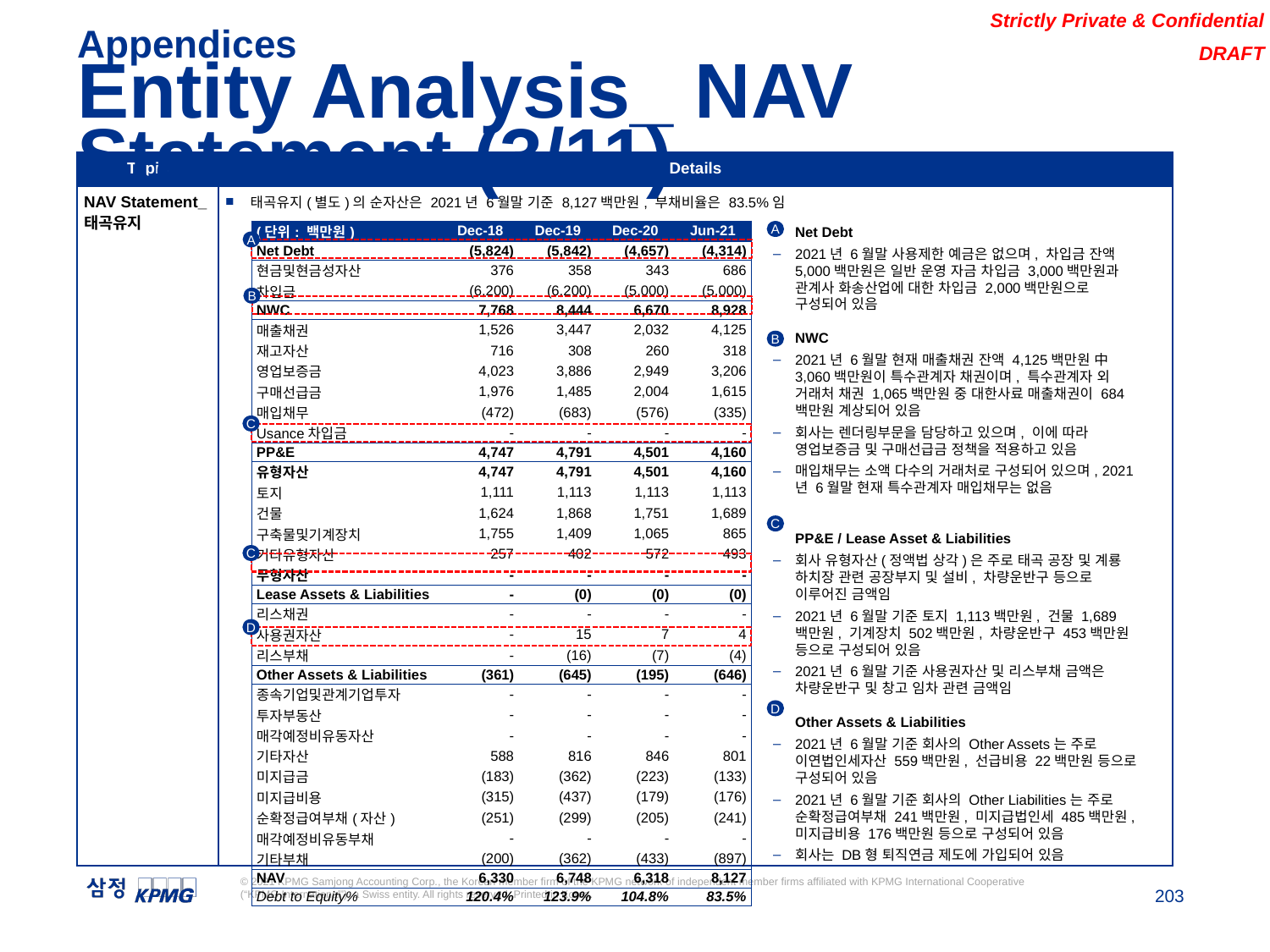

Appendices
Entity Analysis_ NAV Statement (3/11)
| Topic | Details |
| --- | --- |
| NAV Statement\_ 태곡유지 | 태곡유지(별도)의 순자산은 2021년 6월말 기준 8,127백만원, 부채비율은 83.5%임 |
Net Debt
2021년 6월말 사용제한 예금은 없으며, 차입금 잔액 5,000백만원은 일반 운영 자금 차입금 3,000백만원과 관계사 화송산업에 대한 차입금 2,000백만원으로 구성되어 있음

NWC
2021년 6월말 현재 매출채권 잔액 4,125백만원 中 3,060백만원이 특수관계자 채권이며, 특수관계자 외 거래처 채권 1,065백만원 중 대한사료 매출채권이 684백만원 계상되어 있음
회사는 렌더링부문을 담당하고 있으며, 이에 따라 영업보증금 및 구매선급금 정책을 적용하고 있음
매입채무는 소액 다수의 거래처로 구성되어 있으며, 2021년 6월말 현재 특수관계자 매입채무는 없음

PP&E / Lease Asset & Liabilities
회사 유형자산(정액법 상각)은 주로 태곡 공장 및 계룡 하치장 관련 공장부지 및 설비, 차량운반구 등으로 이루어진 금액임
2021년 6월말 기준 토지 1,113백만원, 건물 1,689백만원, 기계장치 502백만원, 차량운반구 453백만원 등으로 구성되어 있음
2021년 6월말 기준 사용권자산 및 리스부채 금액은 차량운반구 및 창고 임차 관련 금액임

Other Assets & Liabilities
2021년 6월말 기준 회사의 Other Assets는 주로 이연법인세자산 559백만원, 선급비용 22백만원 등으로 구성되어 있음
2021년 6월말 기준 회사의 Other Liabilities는 주로 순확정급여부채 241백만원, 미지급법인세 485백만원, 미지급비용 176백만원 등으로 구성되어 있음
회사는 DB형 퇴직연금 제도에 가입되어 있음

| (단위: 백만원) | Dec-18 | Dec-19 | Dec-20 | Jun-21 |
| --- | --- | --- | --- | --- |
| Net Debt | (5,824) | (5,842) | (4,657) | (4,314) |
| 현금및현금성자산 | 376 | 358 | 343 | 686 |
| 차입금 | (6,200) | (6,200) | (5,000) | (5,000) |
| NWC | 7,768 | 8,444 | 6,670 | 8,928 |
| 매출채권 | 1,526 | 3,447 | 2,032 | 4,125 |
| 재고자산 | 716 | 308 | 260 | 318 |
| 영업보증금 | 4,023 | 3,886 | 2,949 | 3,206 |
| 구매선급금 | 1,976 | 1,485 | 2,004 | 1,615 |
| 매입채무 | (472) | (683) | (576) | (335) |
| Usance차입금 | - | - | - | - |
| PP&E | 4,747 | 4,791 | 4,501 | 4,160 |
| 유형자산 | 4,747 | 4,791 | 4,501 | 4,160 |
| 토지 | 1,111 | 1,113 | 1,113 | 1,113 |
| 건물 | 1,624 | 1,868 | 1,751 | 1,689 |
| 구축물및기계장치 | 1,755 | 1,409 | 1,065 | 865 |
| 기타유형자산 | 257 | 402 | 572 | 493 |
| 무형자산 | - | - | - | - |
| Lease Assets & Liabilities | - | (0) | (0) | (0) |
| 리스채권 | - | - | - | - |
| 사용권자산 | - | 15 | 7 | 4 |
| 리스부채 | - | (16) | (7) | (4) |
| Other Assets & Liabilities | (361) | (645) | (195) | (646) |
| 종속기업및관계기업투자 | - | - | - | - |
| 투자부동산 | - | - | - | - |
| 매각예정비유동자산 | - | - | - | - |
| 기타자산 | 588 | 816 | 846 | 801 |
| 미지급금 | (183) | (362) | (223) | (133) |
| 미지급비용 | (315) | (437) | (179) | (176) |
| 순확정급여부채(자산) | (251) | (299) | (205) | (241) |
| 매각예정비유동부채 | - | - | - | - |
| 기타부채 | (200) | (362) | (433) | (897) |
| NAV | 6,330 | 6,748 | 6,318 | 8,127 |
| Debt to Equity% | 120.4% | 123.9% | 104.8% | 83.5% |
A
A

B

B
C

C
C

D

D